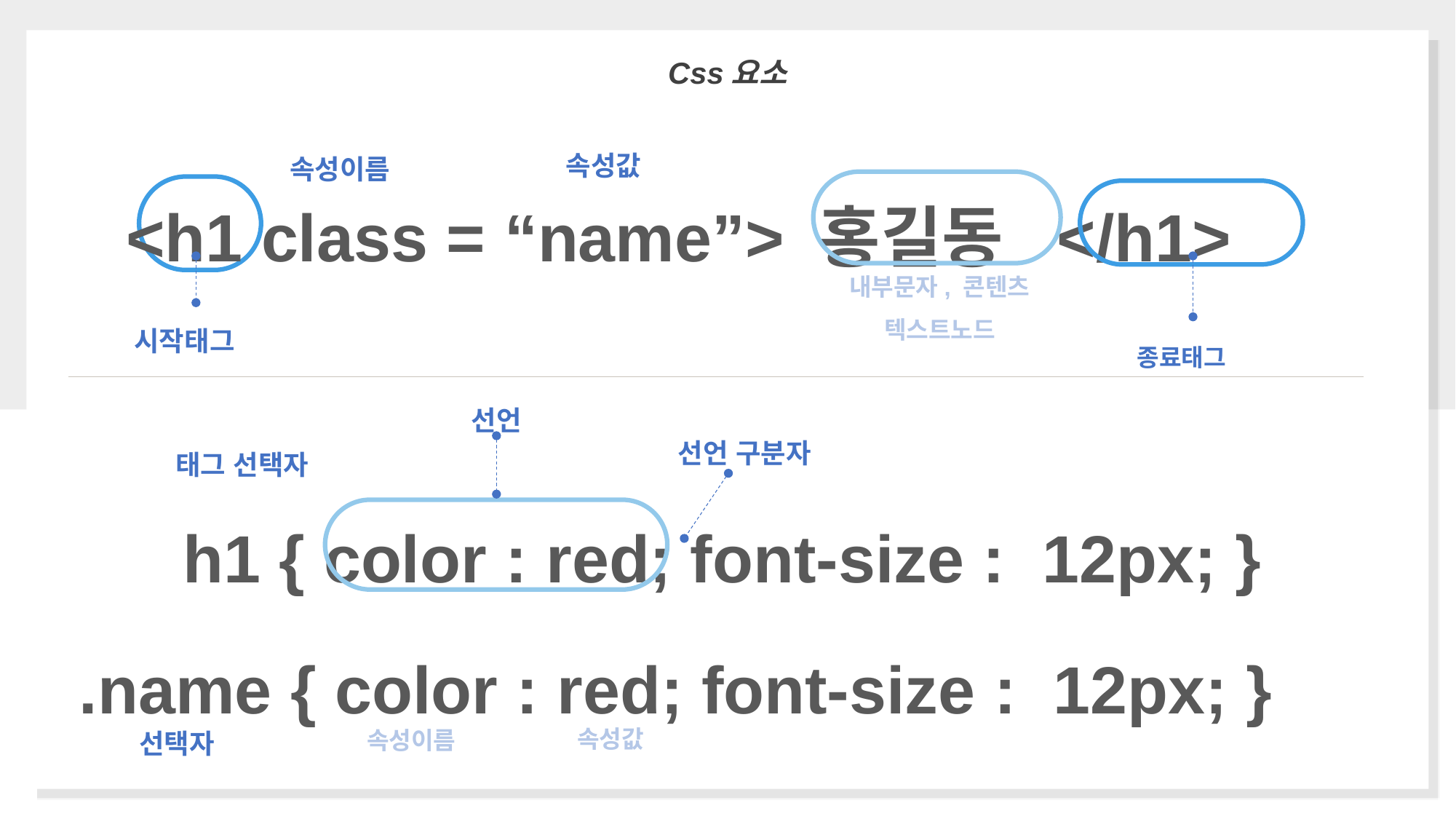

Css요소

속성값
속성이름
<h1 class = “name”> 홍길동  </h1>

내부문자, 콘텐츠
텍스트노드
시작태그
종료태그

선언
선언 구분자
태그 선택자
h1 { color : red; font-size :  12px; }
.name { color : red; font-size :  12px; }
속성값
선택자
속성이름